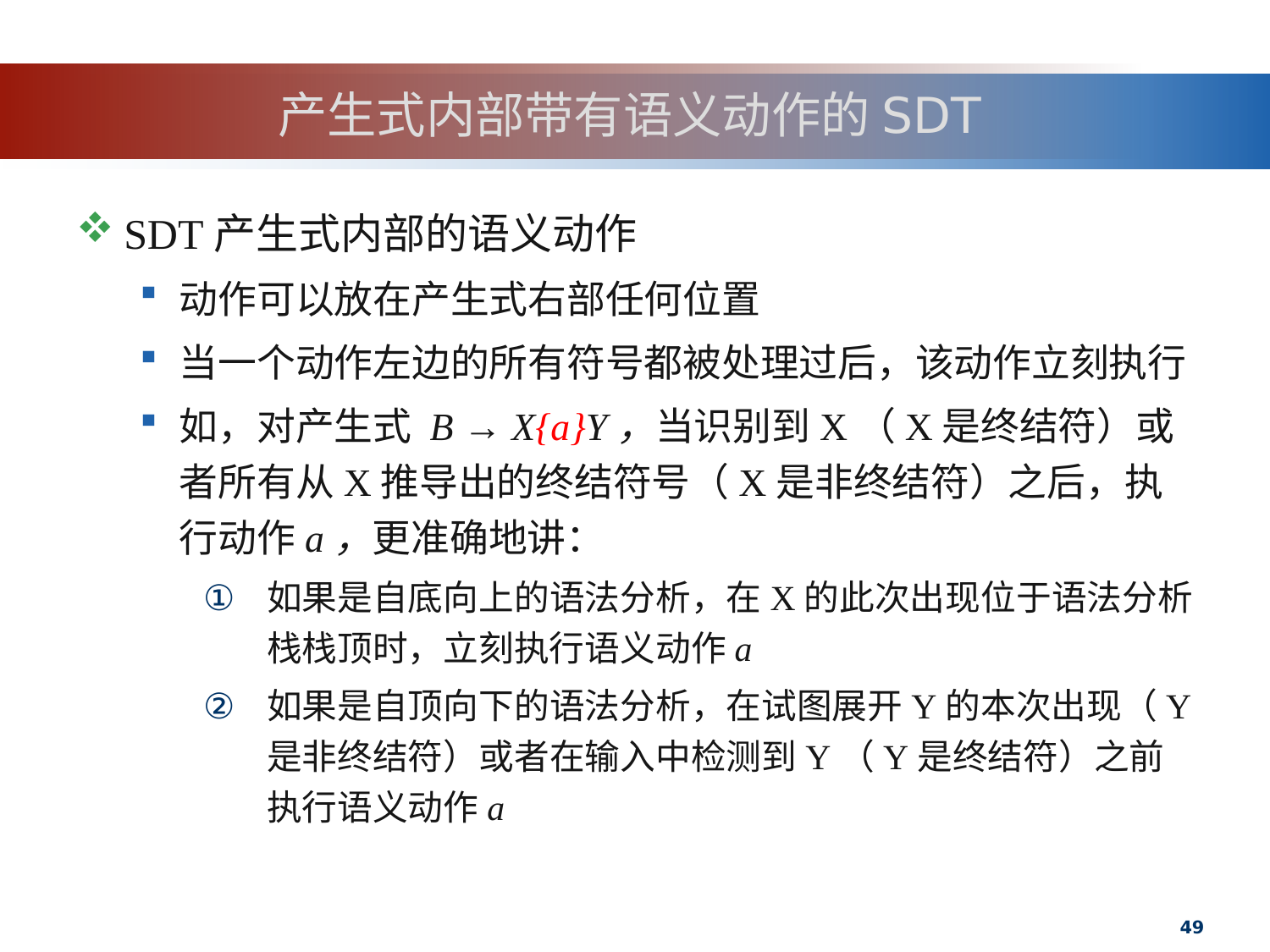

# 产生式内部带有语义动作的SDT
SDT产生式内部的语义动作
动作可以放在产生式右部任何位置
当一个动作左边的所有符号都被处理过后，该动作立刻执行
如，对产生式 B → X{a}Y，当识别到X（X是终结符）或者所有从X推导出的终结符号（X是非终结符）之后，执行动作a，更准确地讲：
如果是自底向上的语法分析，在X的此次出现位于语法分析栈栈顶时，立刻执行语义动作a
如果是自顶向下的语法分析，在试图展开Y的本次出现（Y是非终结符）或者在输入中检测到Y（Y是终结符）之前执行语义动作a

49